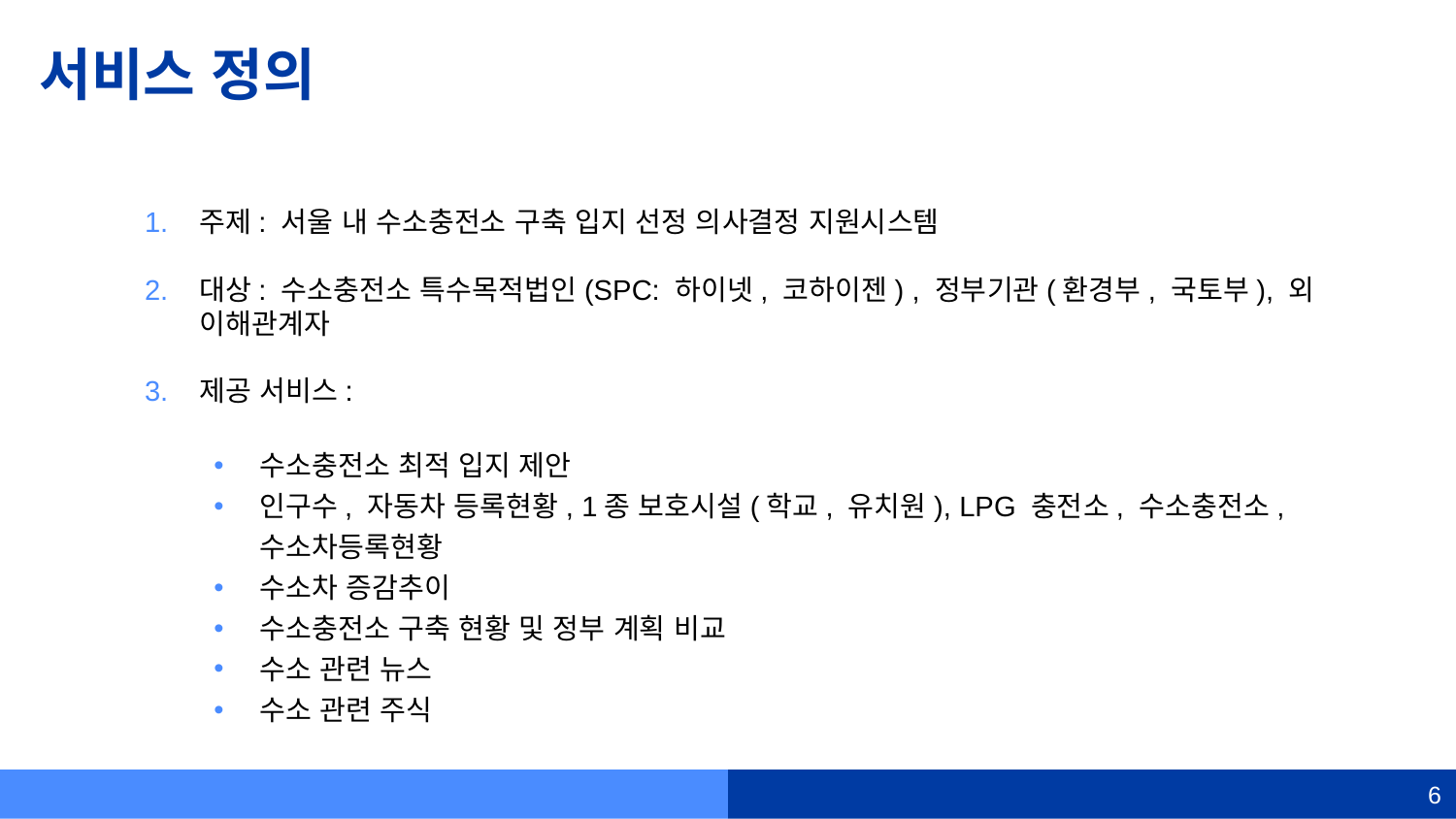

# 서비스 정의
주제: 서울 내 수소충전소 구축 입지 선정 의사결정 지원시스템

대상: 수소충전소 특수목적법인(SPC: 하이넷, 코하이젠) , 정부기관(환경부, 국토부), 외 이해관계자
제공 서비스:

수소충전소 최적 입지 제안
인구수, 자동차 등록현황, 1종 보호시설(학교, 유치원), LPG 충전소, 수소충전소, 수소차등록현황
수소차 증감추이
수소충전소 구축 현황 및 정부 계획 비교
수소 관련 뉴스
수소 관련 주식
6